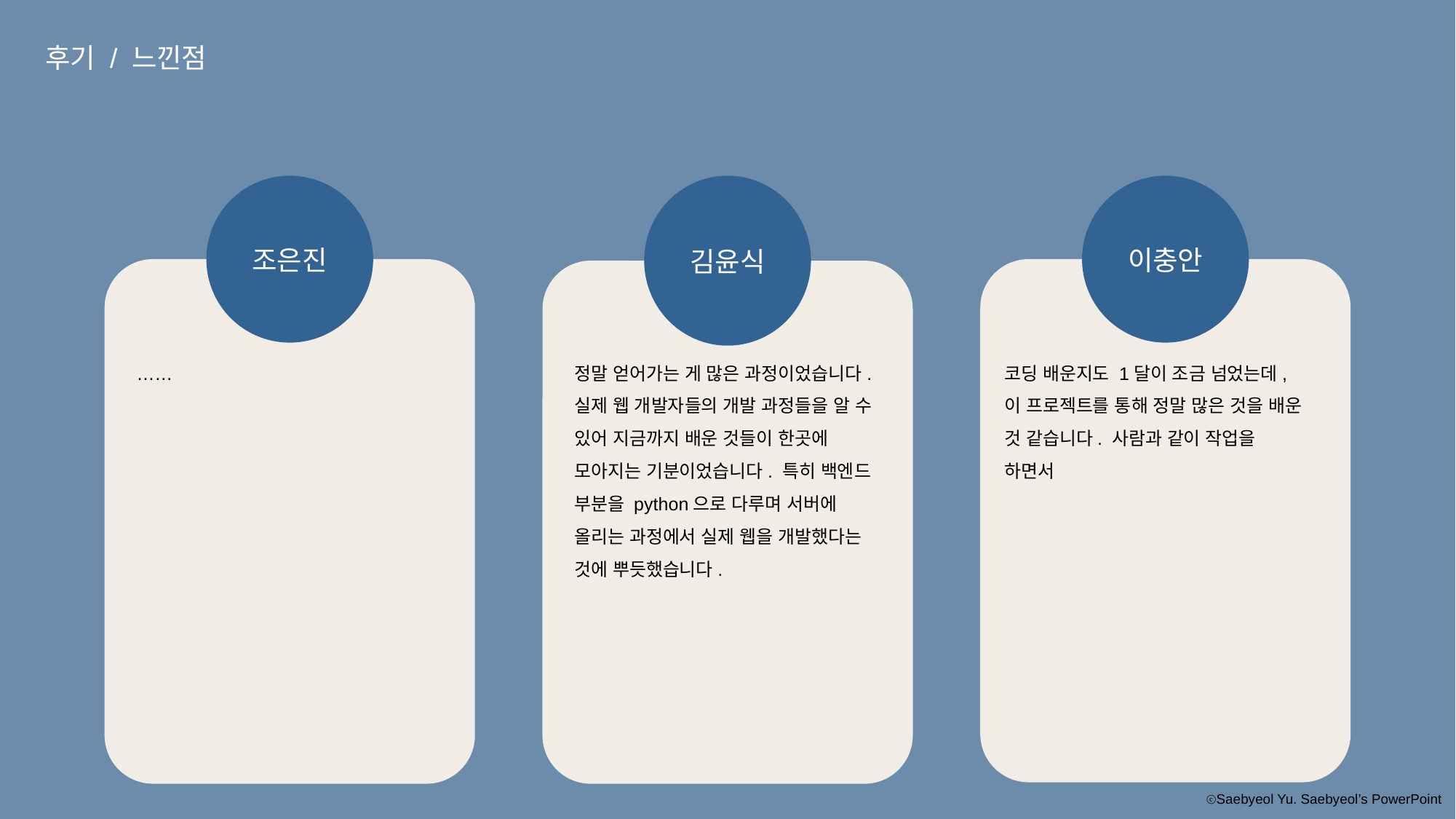

후기 / 느낀점
조은진

김윤식

이충안

……
정말 얻어가는 게 많은 과정이었습니다. 실제 웹 개발자들의 개발 과정들을 알 수 있어 지금까지 배운 것들이 한곳에 모아지는 기분이었습니다. 특히 백엔드 부분을 python으로 다루며 서버에 올리는 과정에서 실제 웹을 개발했다는 것에 뿌듯했습니다.
코딩 배운지도 1달이 조금 넘었는데, 이 프로젝트를 통해 정말 많은 것을 배운 것 같습니다. 사람과 같이 작업을 하면서